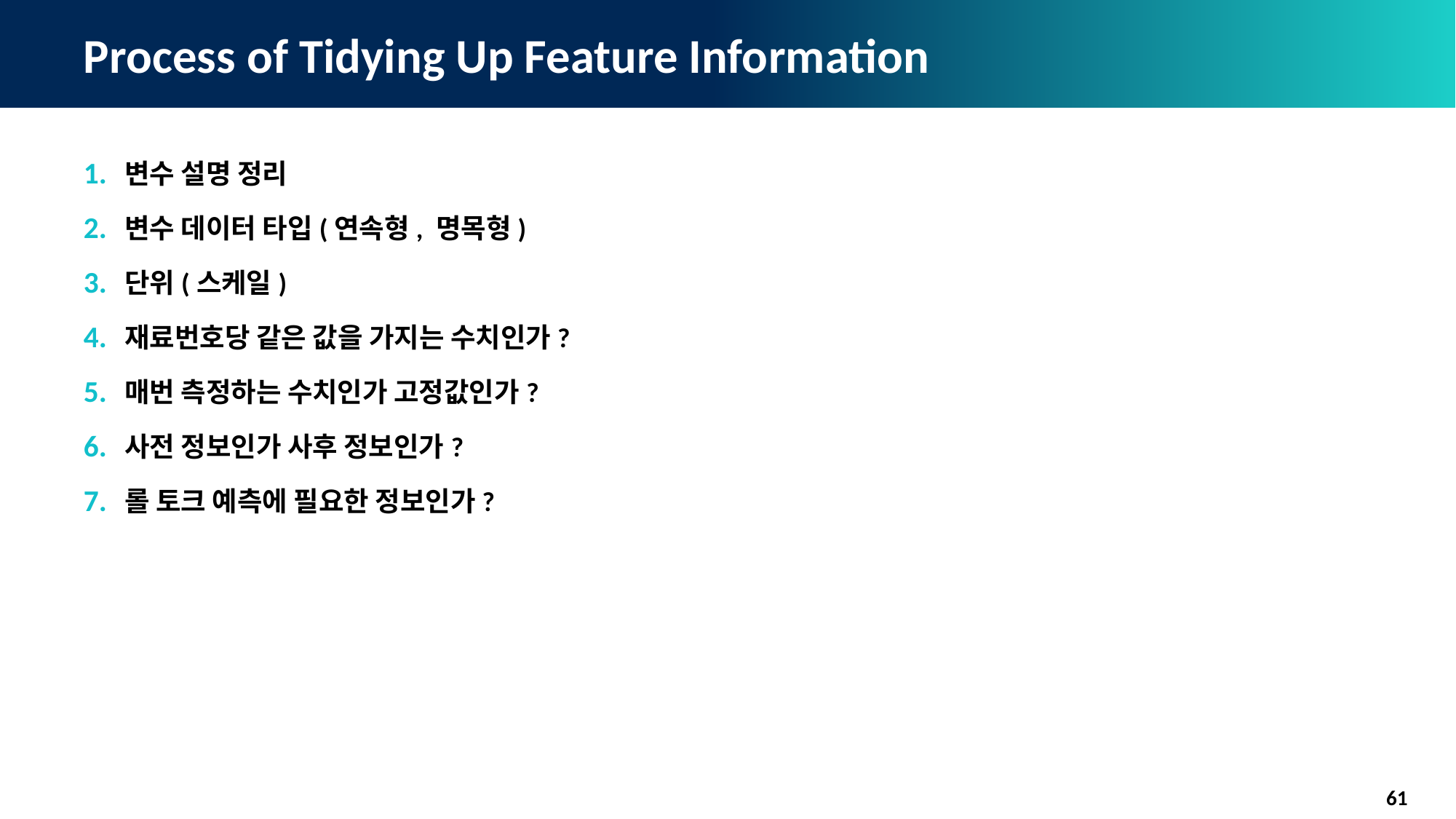

# Process of Tidying Up Feature Information
변수 설명 정리
변수 데이터 타입(연속형, 명목형)
단위(스케일)
재료번호당 같은 값을 가지는 수치인가?
매번 측정하는 수치인가 고정값인가?
사전 정보인가 사후 정보인가?
롤 토크 예측에 필요한 정보인가?

61